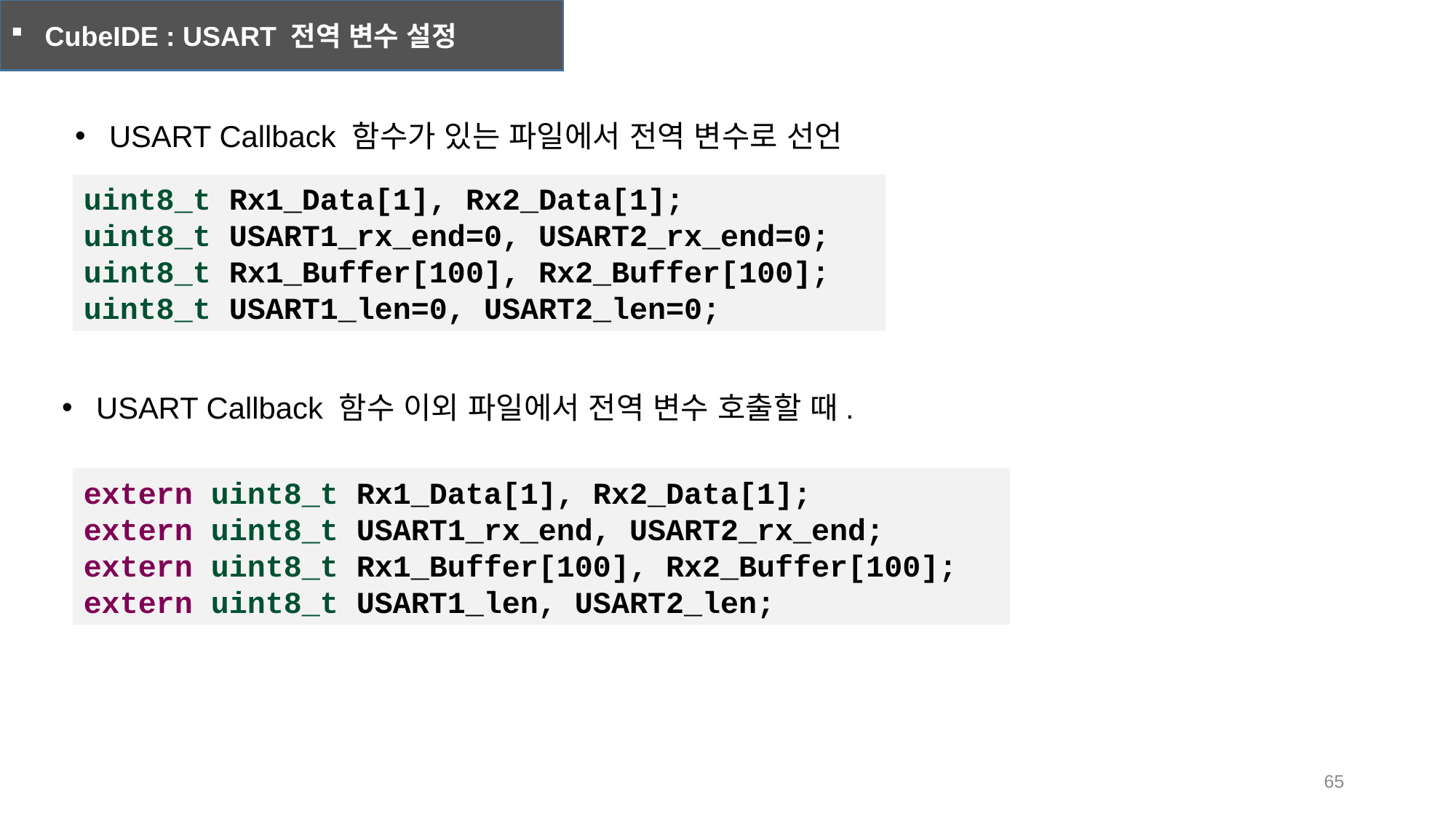

CubeIDE : USART 전역 변수 설정
USART Callback 함수가 있는 파일에서 전역 변수로 선언
uint8_t Rx1_Data[1], Rx2_Data[1];
uint8_t USART1_rx_end=0, USART2_rx_end=0;
uint8_t Rx1_Buffer[100], Rx2_Buffer[100];
uint8_t USART1_len=0, USART2_len=0;
USART Callback 함수 이외 파일에서 전역 변수 호출할 때.
extern uint8_t Rx1_Data[1], Rx2_Data[1];
extern uint8_t USART1_rx_end, USART2_rx_end;
extern uint8_t Rx1_Buffer[100], Rx2_Buffer[100];
extern uint8_t USART1_len, USART2_len;
65